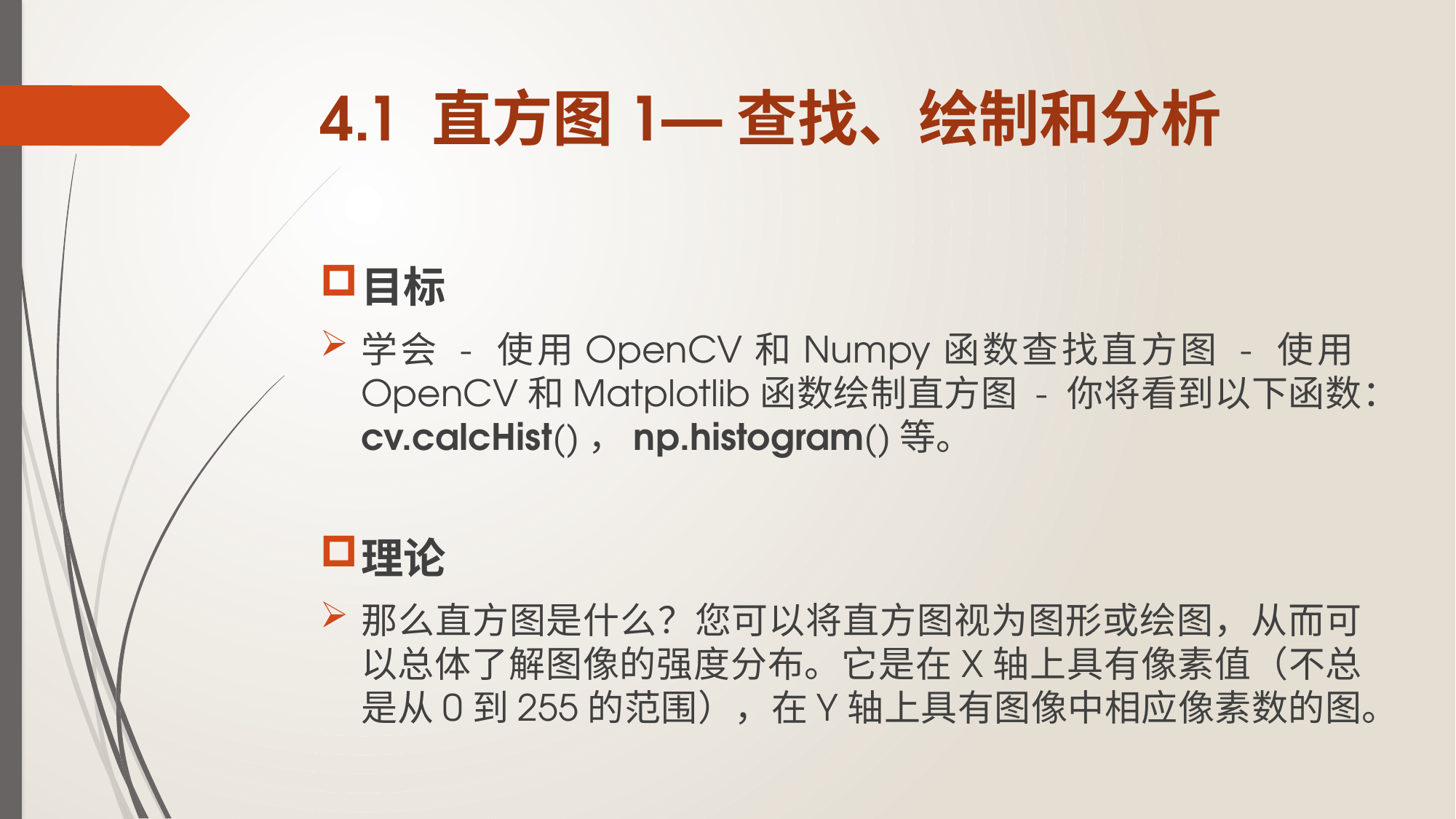

# 4.1 直方图1—查找、绘制和分析
目标
学会 - 使用OpenCV和Numpy函数查找直方图 - 使用OpenCV和Matplotlib函数绘制直方图 - 你将看到以下函数：cv.calcHist()，np.histogram()等。

理论
那么直方图是什么？您可以将直方图视为图形或绘图，从而可以总体了解图像的强度分布。它是在X轴上具有像素值（不总是从0到255的范围），在Y轴上具有图像中相应像素数的图。